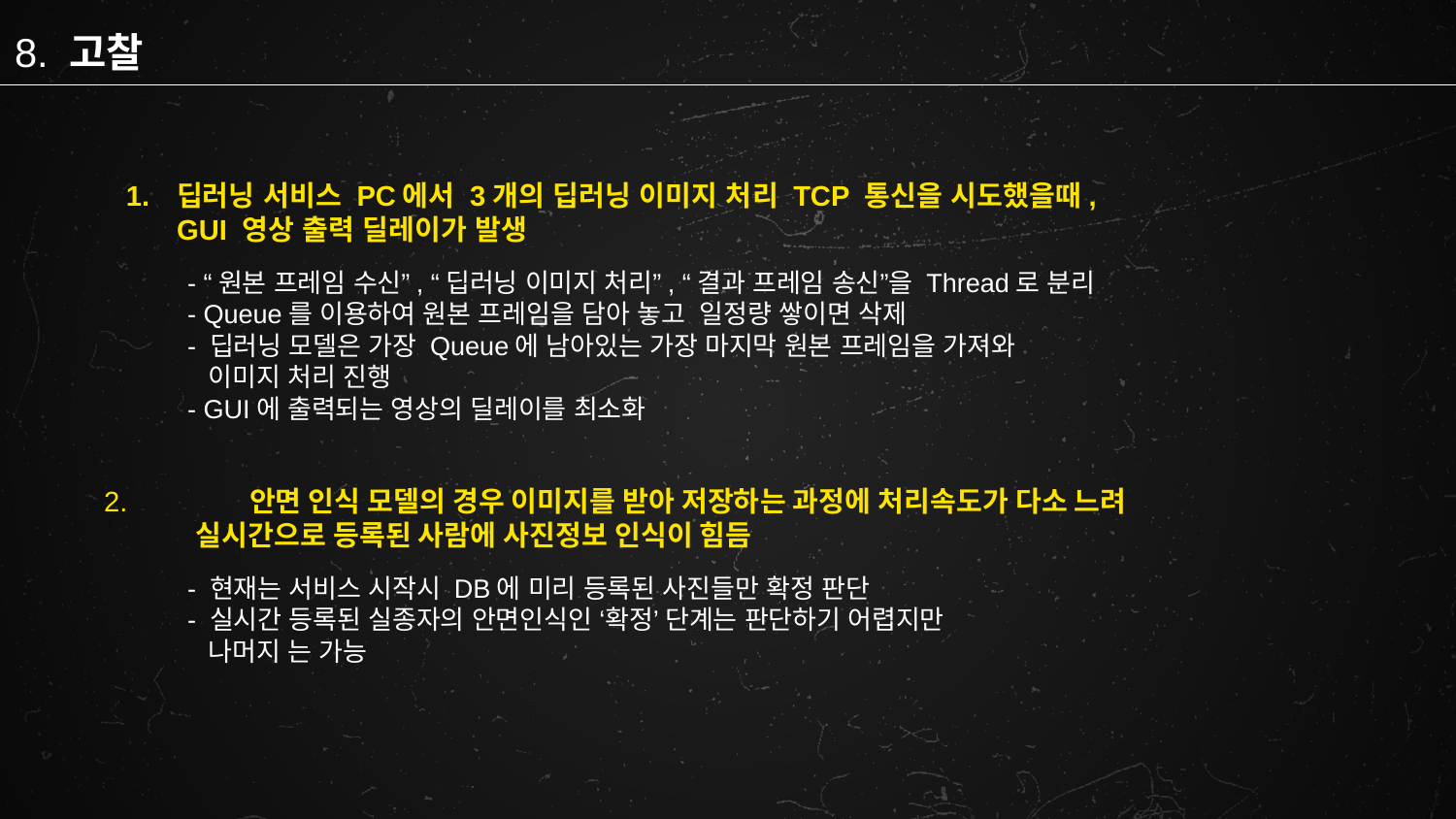

8. 고찰

딥러닝 서비스 PC에서 3개의 딥러닝 이미지 처리 TCP 통신을 시도했을때,
GUI 영상 출력 딜레이가 발생

2. 	안면 인식 모델의 경우 이미지를 받아 저장하는 과정에 처리속도가 다소 느려
             실시간으로 등록된 사람에 사진정보 인식이 힘듬
- “원본 프레임 수신”, “딥러닝 이미지 처리”, “결과 프레임 송신”을 Thread로 분리
- Queue를 이용하여 원본 프레임을 담아 놓고  일정량 쌓이면 삭제
- 딥러닝 모델은 가장 Queue에 남아있는 가장 마지막 원본 프레임을 가져와
  이미지 처리 진행
- GUI에 출력되는 영상의 딜레이를 최소화
- 현재는 서비스 시작시 DB에 미리 등록된 사진들만 확정 판단
- 실시간 등록된 실종자의 안면인식인 ‘확정’ 단계는 판단하기 어렵지만
  나머지 는 가능